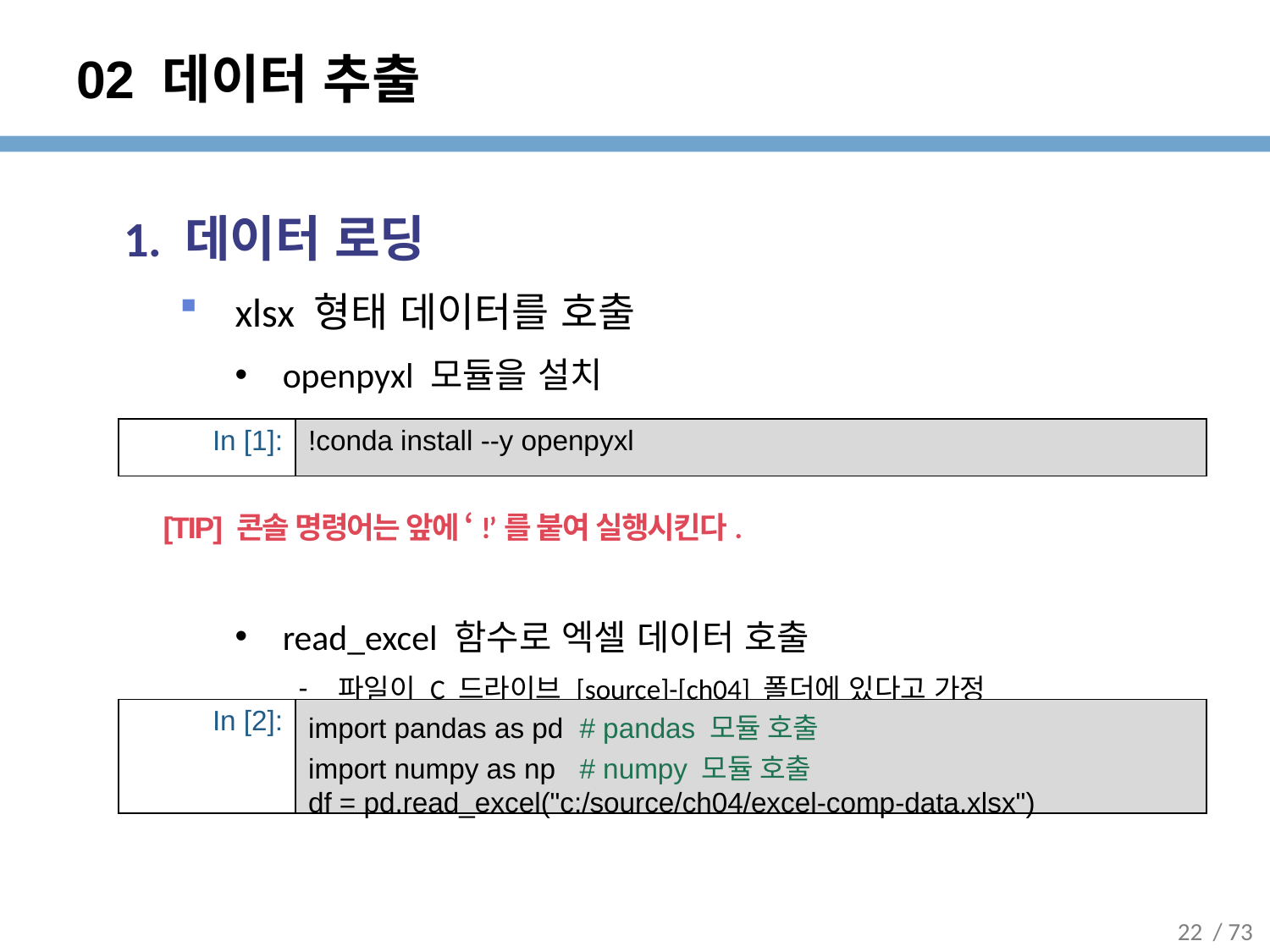

# 02 데이터 추출
1. 데이터 로딩
xlsx 형태 데이터를 호출
openpyxl 모듈을 설치

read_excel 함수로 엑셀 데이터 호출
파일이 C 드라이브 [source]-[ch04] 폴더에 있다고 가정

| In [1]: | !conda install --y openpyxl |
| --- | --- |
[TIP] 콘솔 명령어는 앞에 ‘!’를 붙여 실행시킨다.
| In [2]: | import pandas as pd # pandas 모듈 호출 import numpy as np # numpy 모듈 호출 df = pd.read\_excel("c:/source/ch04/excel-comp-data.xlsx") |
| --- | --- |
22
/ 73